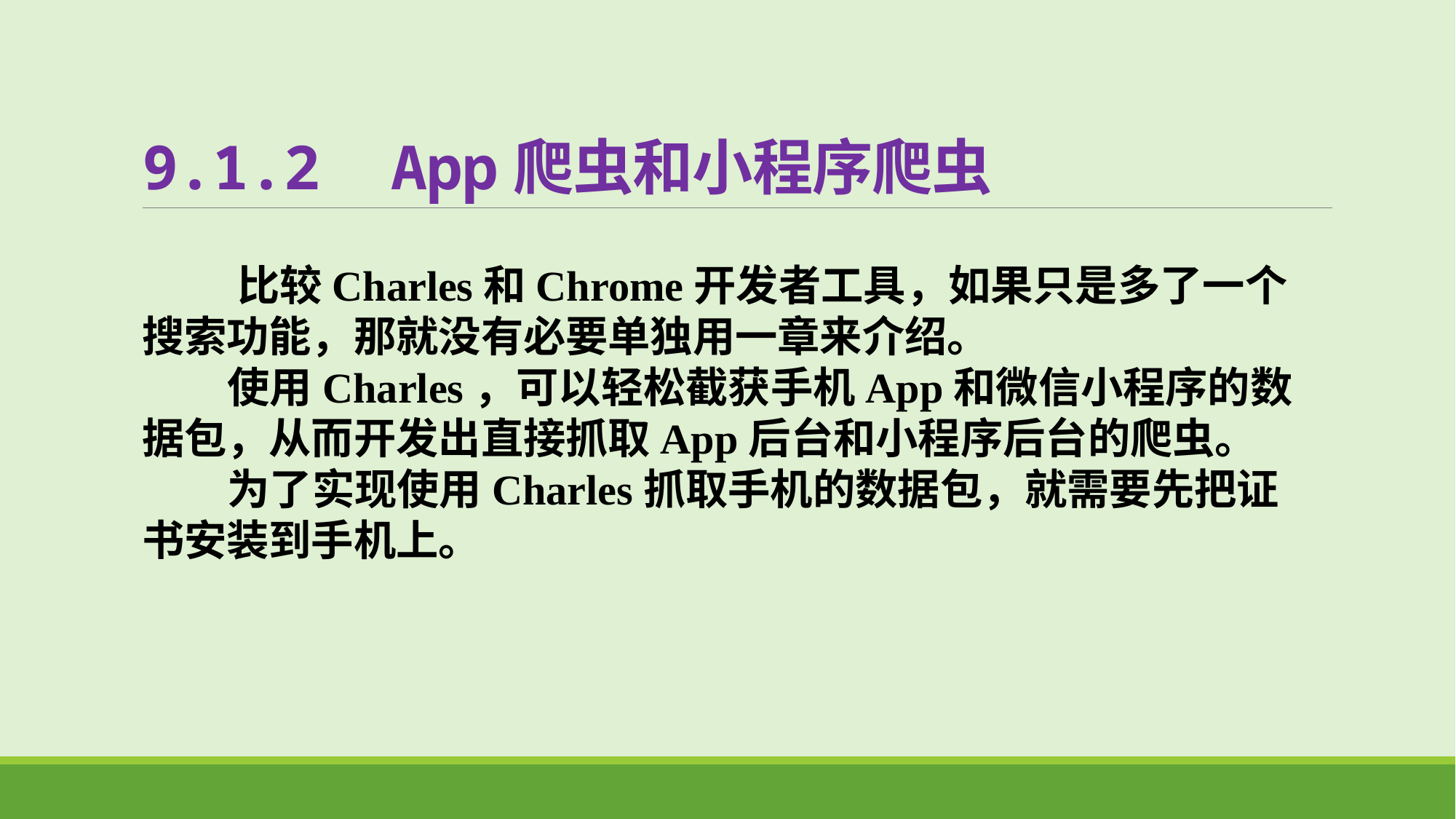

# 9.1.2  App爬虫和小程序爬虫
      比较Charles和Chrome开发者工具，如果只是多了一个搜索功能，那就没有必要单独用一章来介绍。
     使用Charles，可以轻松截获手机App和微信小程序的数据包，从而开发出直接抓取App后台和小程序后台的爬虫。
     为了实现使用Charles抓取手机的数据包，就需要先把证书安装到手机上。